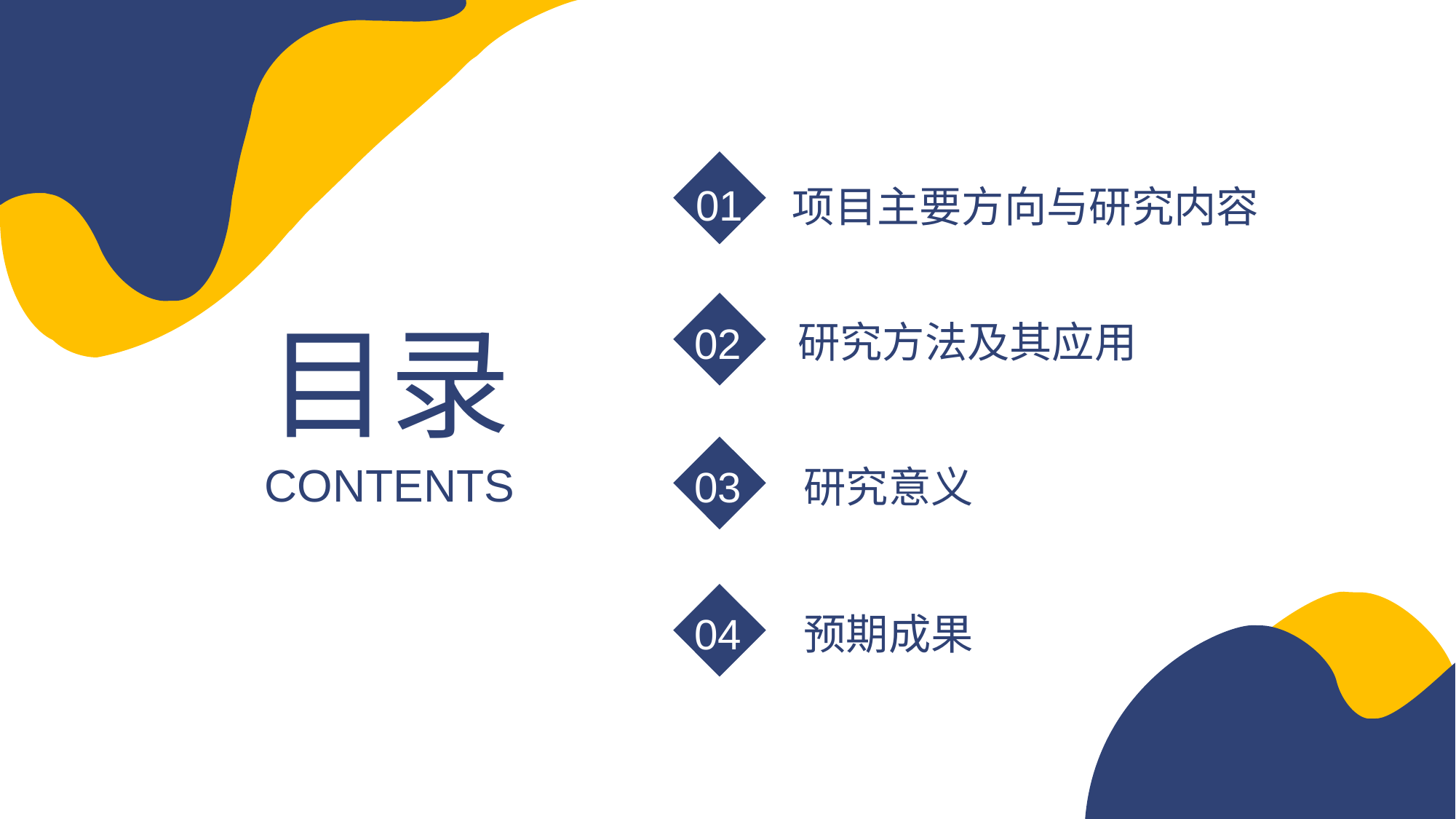

01
项目主要方向与研究内容

研究方法及其应用
02
目录

研究意义
03
CONTENTS

预期成果
04